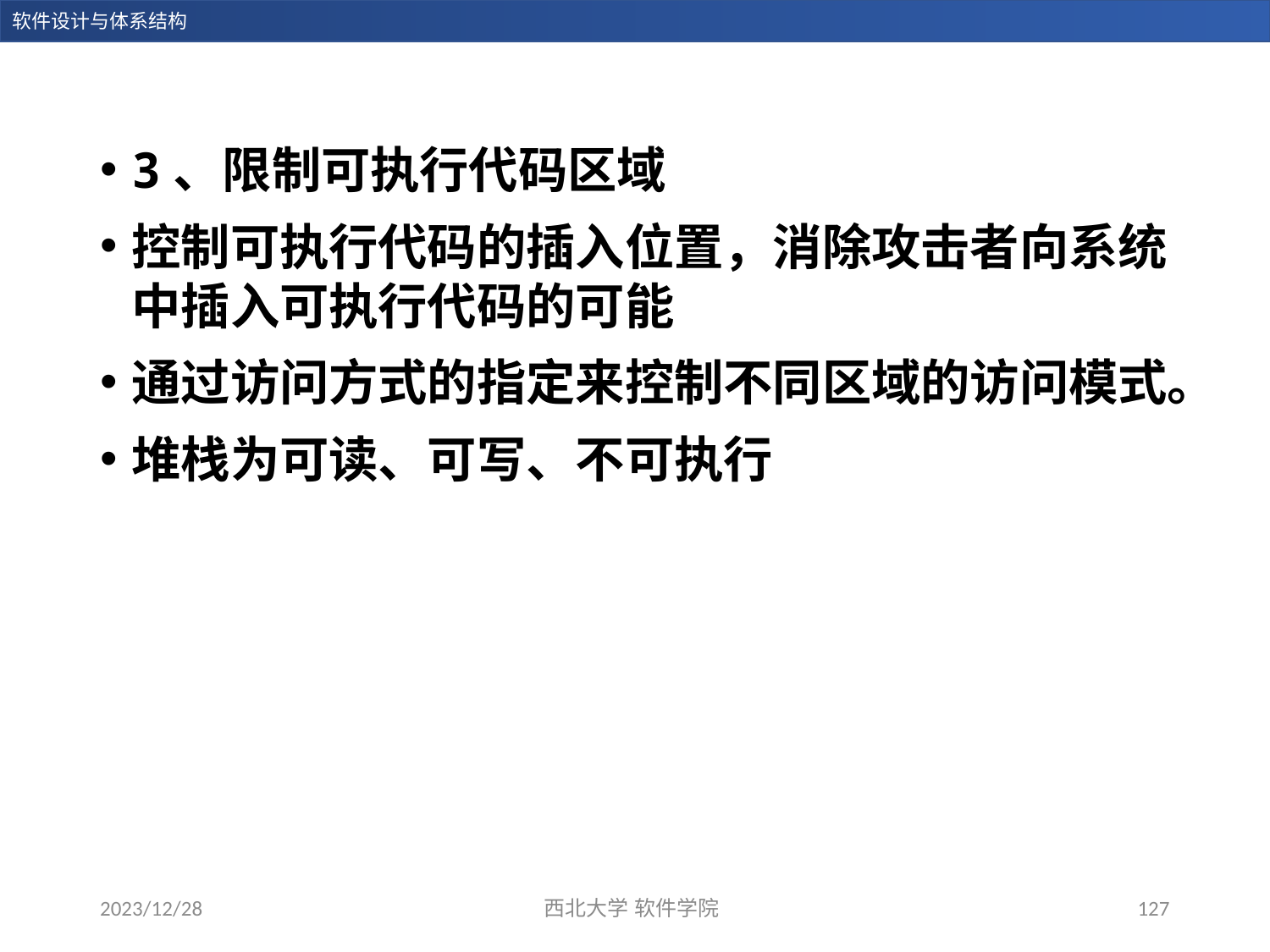

3、限制可执行代码区域
控制可执行代码的插入位置，消除攻击者向系统中插入可执行代码的可能
通过访问方式的指定来控制不同区域的访问模式。
堆栈为可读、可写、不可执行
2023/12/28
西北大学 软件学院
127